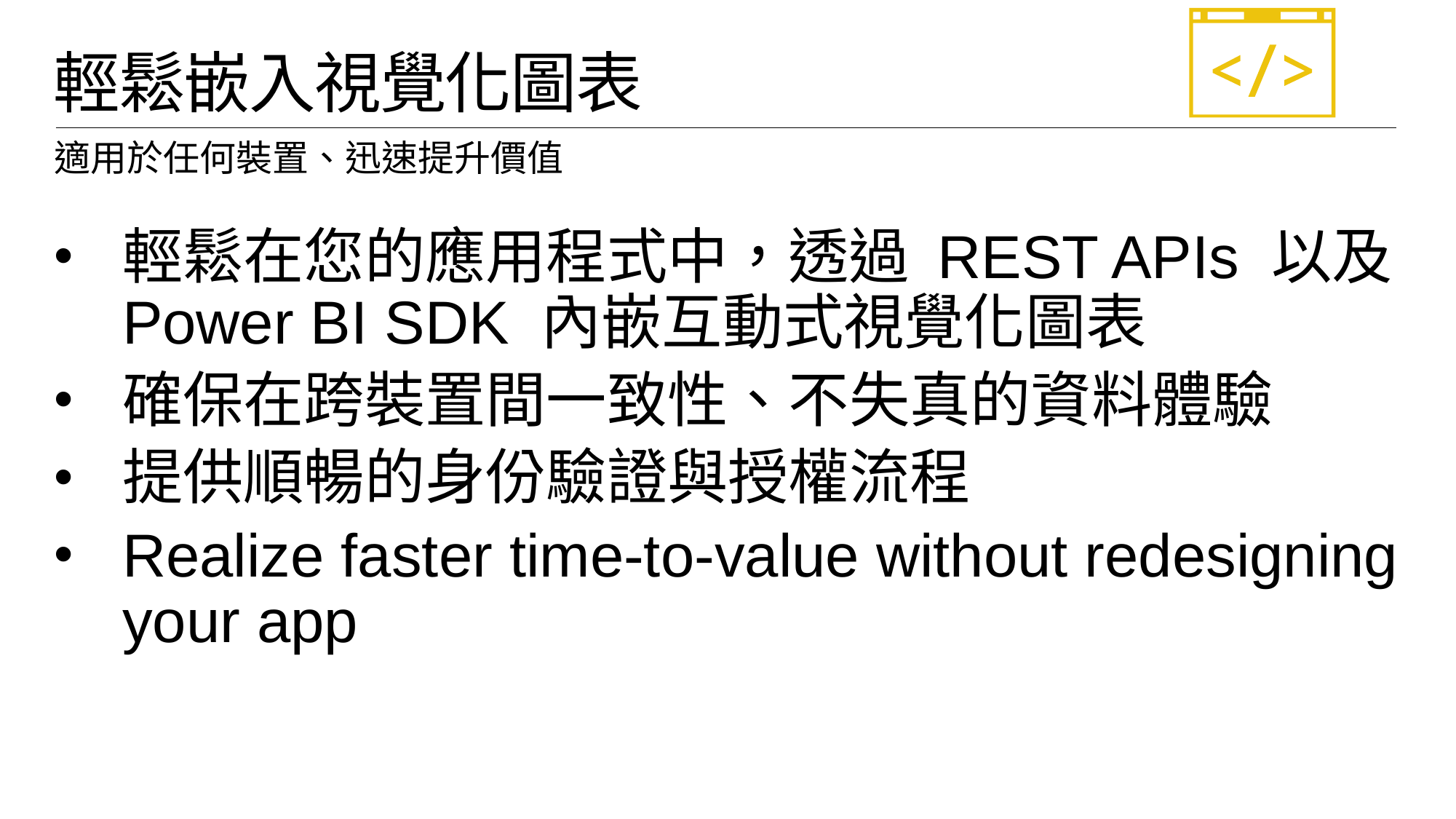

# 輕鬆嵌入視覺化圖表
適用於任何裝置、迅速提升價值
輕鬆在您的應用程式中，透過 REST APIs 以及 Power BI SDK 內嵌互動式視覺化圖表
確保在跨裝置間一致性、不失真的資料體驗
提供順暢的身份驗證與授權流程
Realize faster time-to-value without redesigning your app